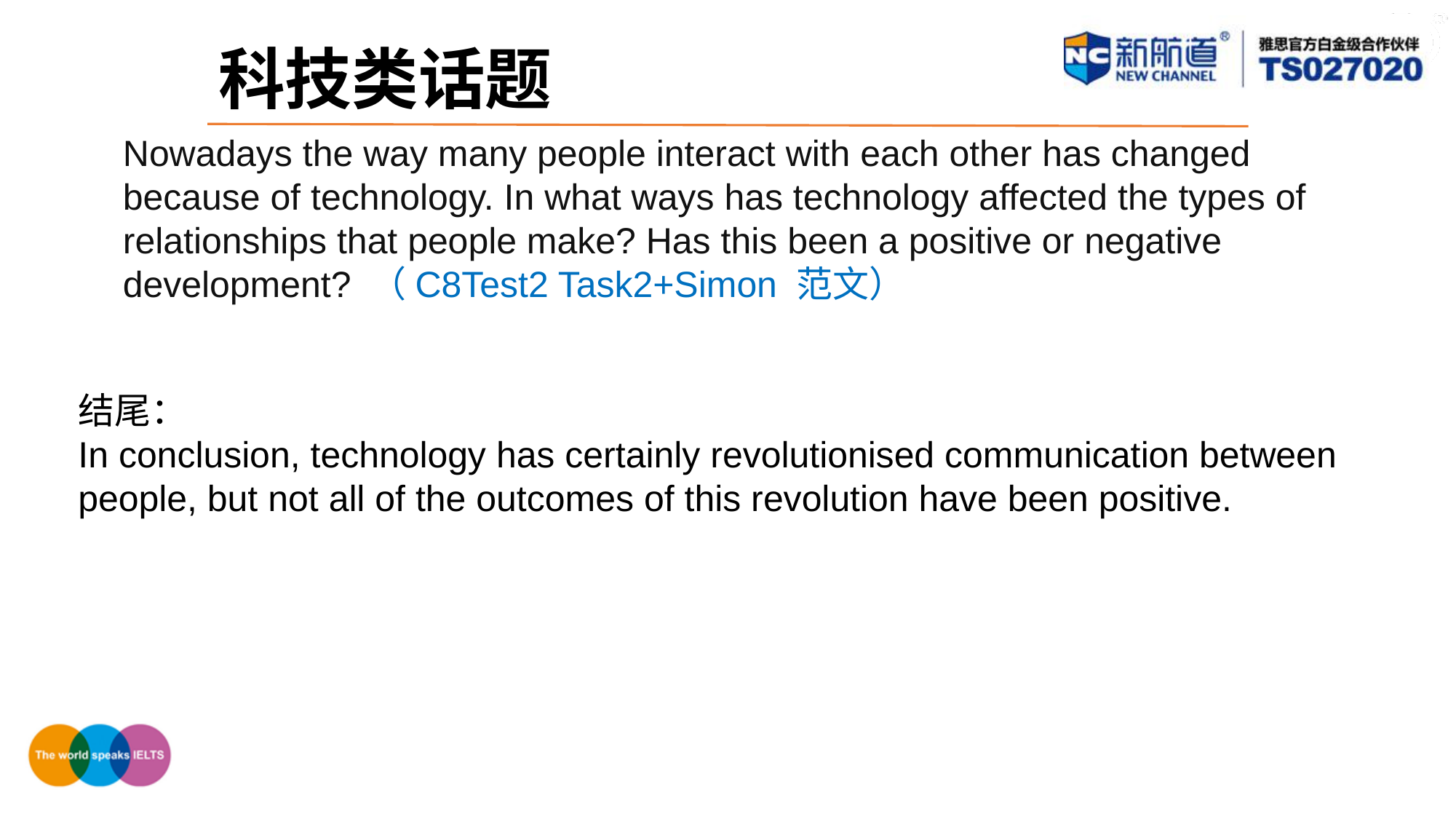

科技类话题
Nowadays the way many people interact with each other has changed because of technology. In what ways has technology affected the types of relationships that people make? Has this been a positive or negative development? （C8Test2 Task2+Simon 范文）
结尾：
In conclusion, technology has certainly revolutionised communication between people, but not all of the outcomes of this revolution have been positive.